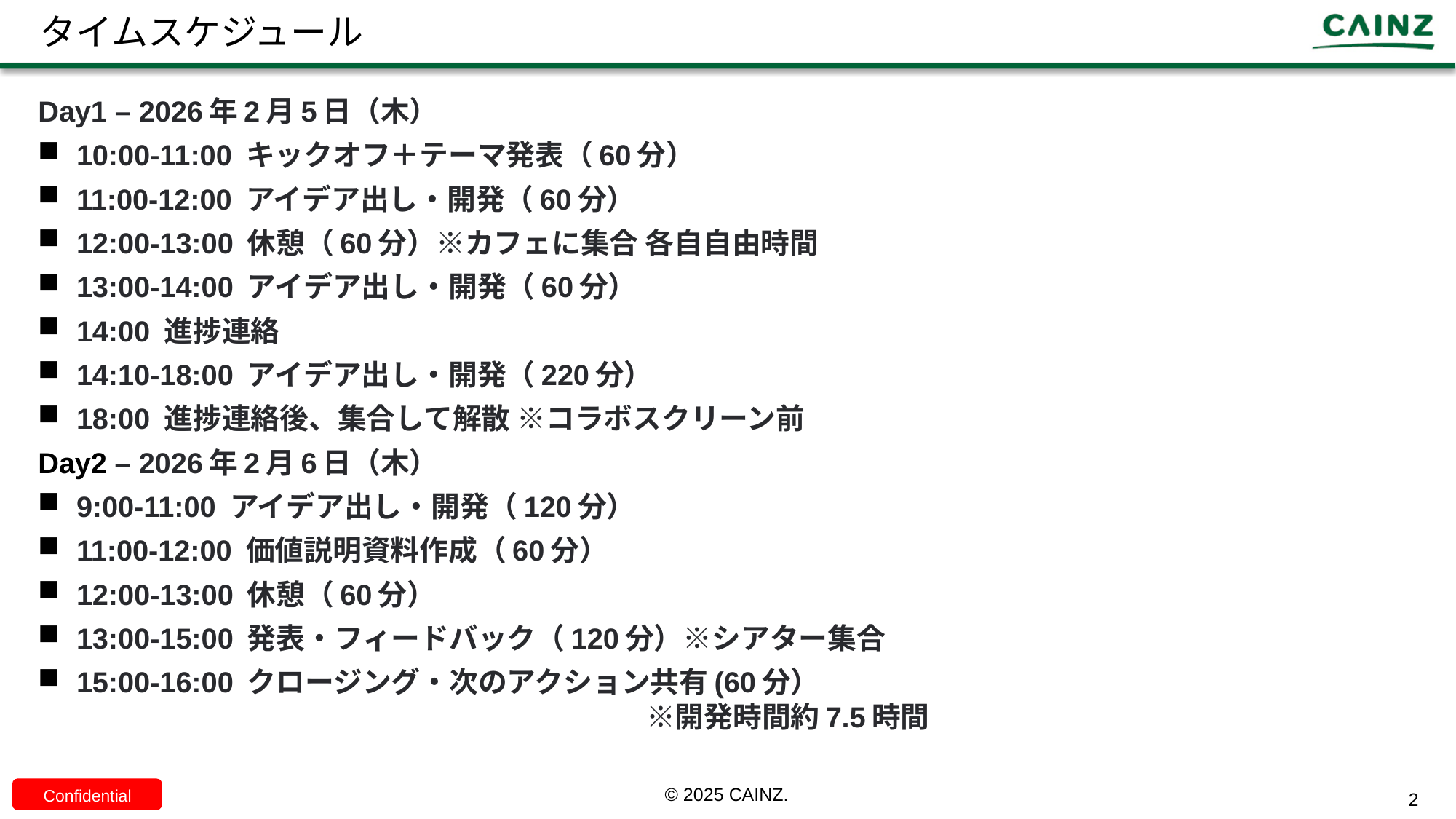

# タイムスケジュール
Day1 – 2026年2月5日（木）
10:00-11:00 キックオフ＋テーマ発表（60分）
11:00-12:00 アイデア出し・開発（60分）
12:00-13:00 休憩（60分）※カフェに集合 各自自由時間
13:00-14:00 アイデア出し・開発（60分）
14:00 進捗連絡
14:10-18:00 アイデア出し・開発（220分）
18:00 進捗連絡後、集合して解散 ※コラボスクリーン前
Day2 – 2026年2月6日（木）
9:00-11:00 アイデア出し・開発（120分）
11:00-12:00 価値説明資料作成（60分）
12:00-13:00 休憩（60分）
13:00-15:00 発表・フィードバック（120分）※シアター集合
15:00-16:00 クロージング・次のアクション共有(60分）
				                                                                                      					※開発時間約7.5時間